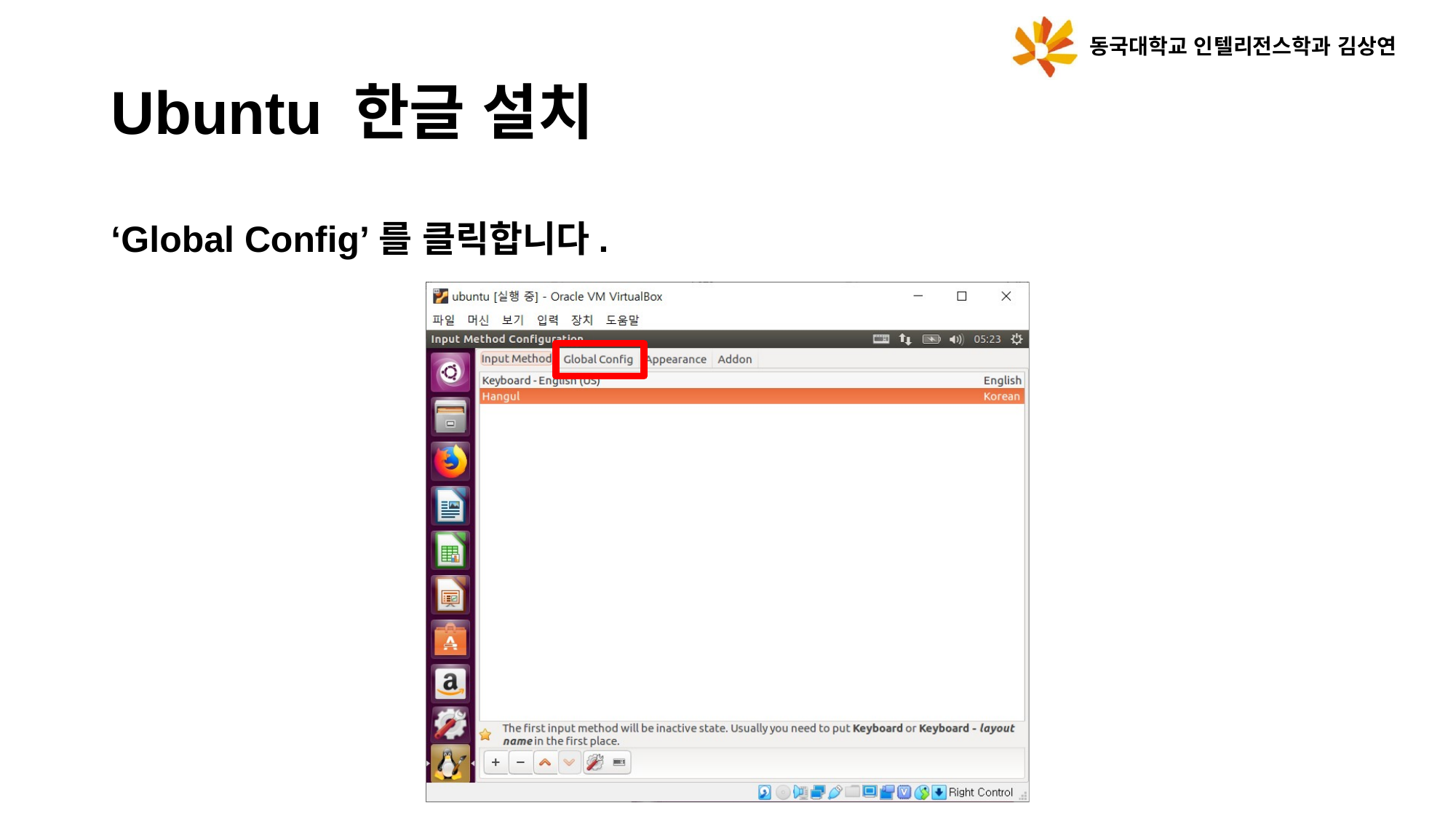

동국대학교 인텔리전스학과 김상연
Ubuntu 한글 설치
‘Global Config’를 클릭합니다.